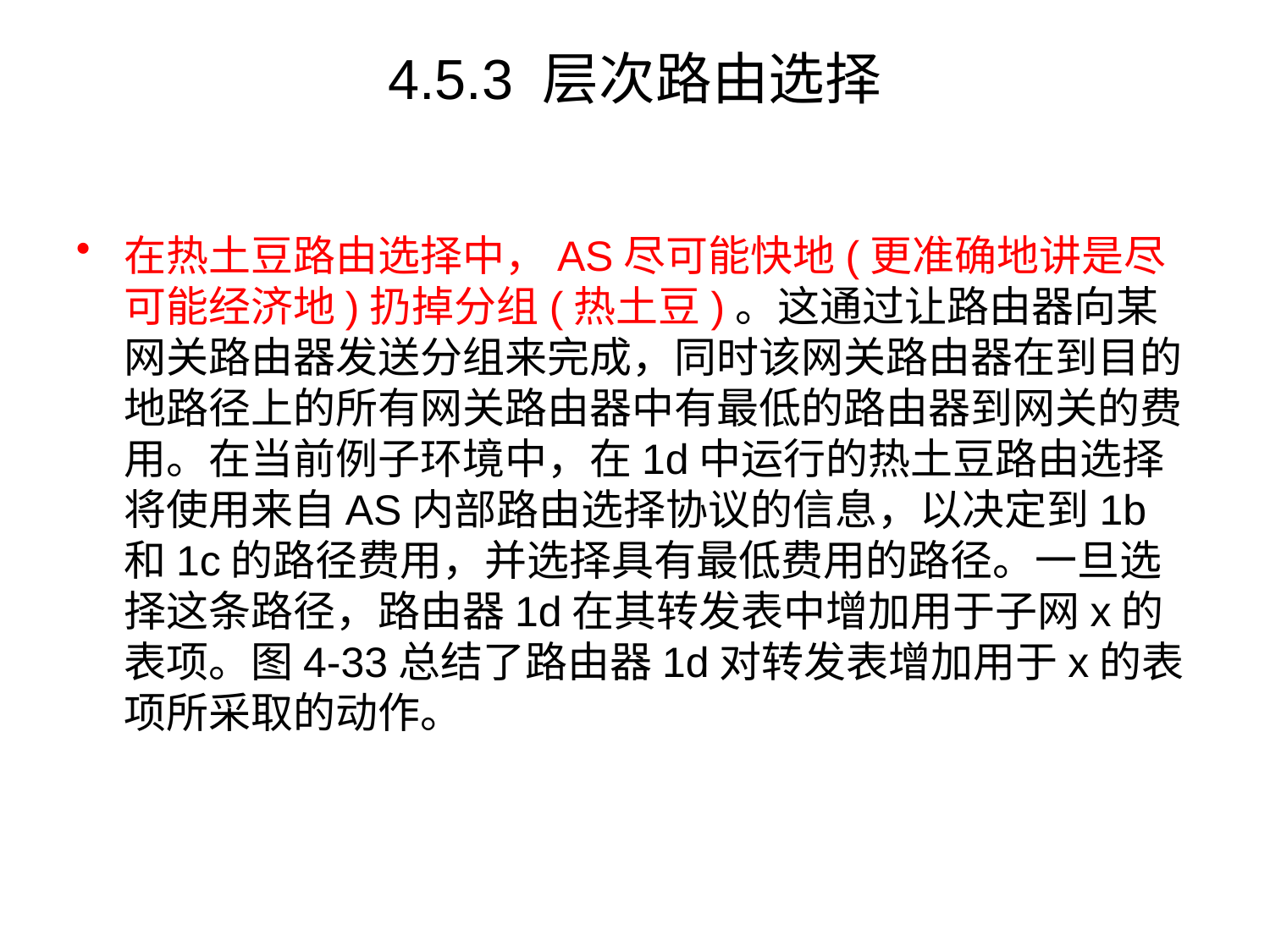

# 4.5.3 层次路由选择
在热土豆路由选择中，AS尽可能快地(更准确地讲是尽可能经济地)扔掉分组(热土豆)。这通过让路由器向某网关路由器发送分组来完成，同时该网关路由器在到目的地路径上的所有网关路由器中有最低的路由器到网关的费用。在当前例子环境中，在1d中运行的热土豆路由选择将使用来自AS内部路由选择协议的信息，以决定到1b和1c的路径费用，并选择具有最低费用的路径。一旦选择这条路径，路由器1d在其转发表中增加用于子网x的表项。图4-33总结了路由器1d对转发表增加用于x的表项所采取的动作。